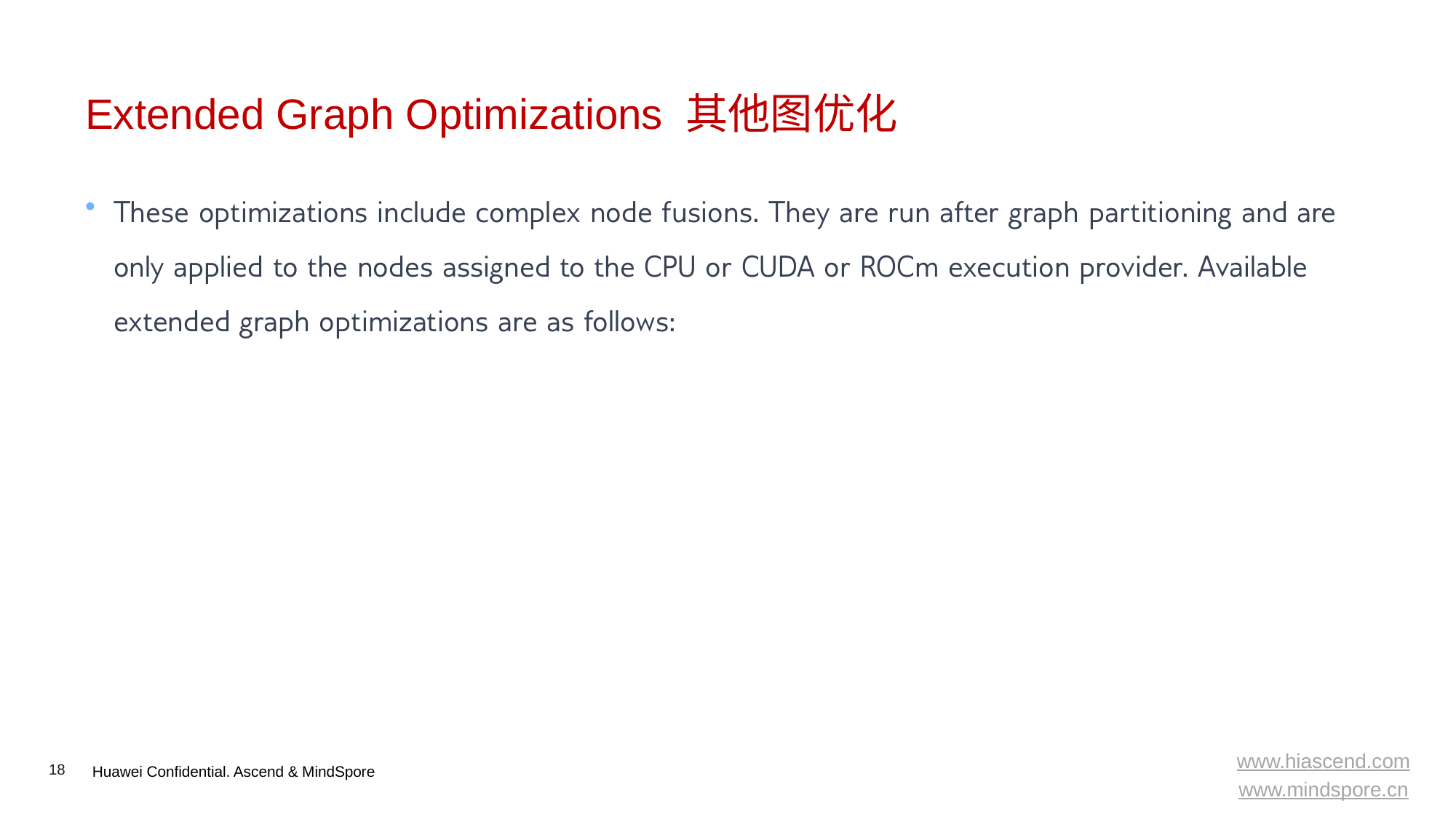

# Extended Graph Optimizations 其他图优化
These optimizations include complex node fusions. They are run after graph partitioning and are only applied to the nodes assigned to the CPU or CUDA or ROCm execution provider. Available extended graph optimizations are as follows: